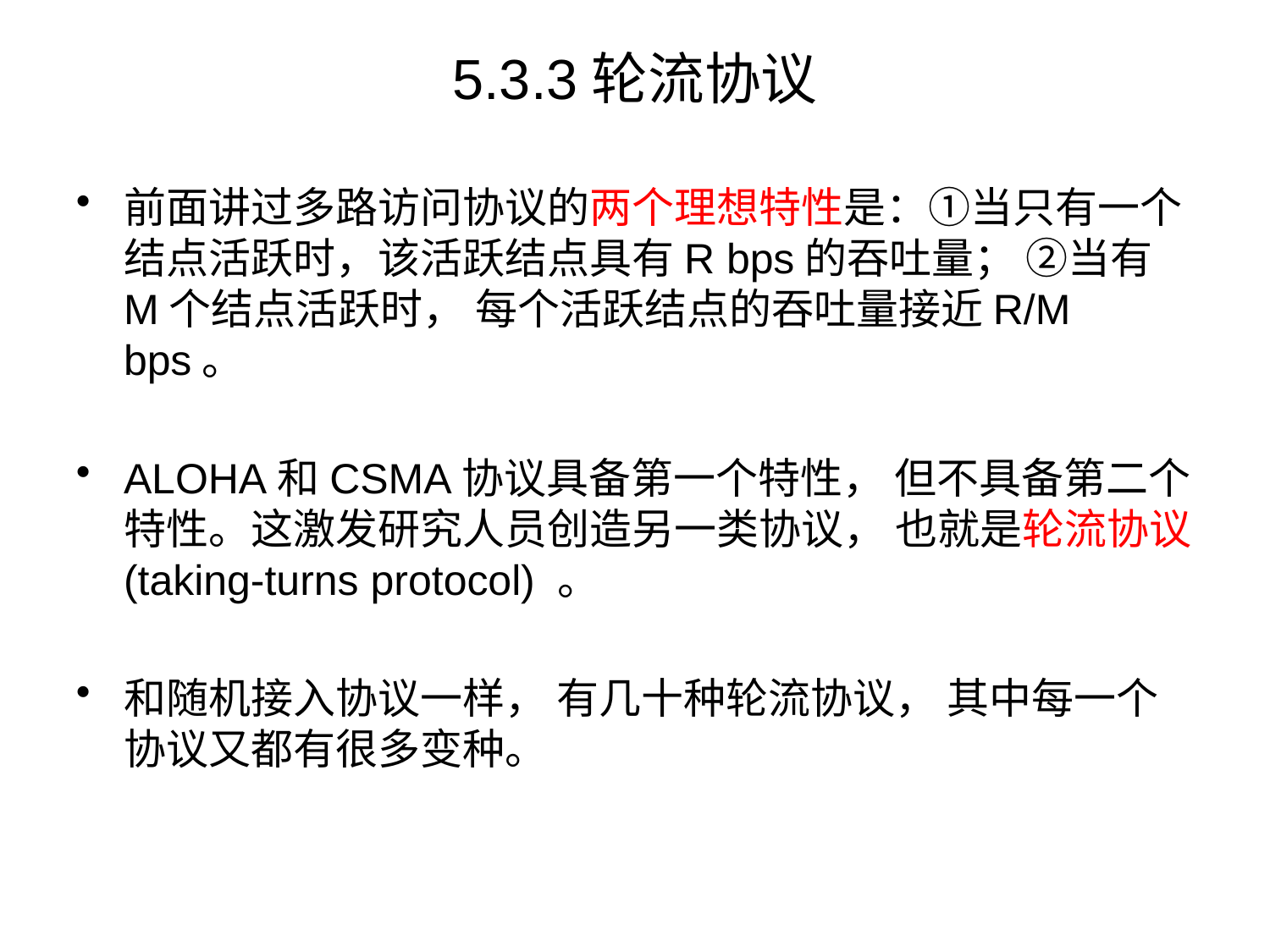

# 5.3.3轮流协议
前面讲过多路访问协议的两个理想特性是：①当只有一个结点活跃时，该活跃结点具有R bps的吞吐量； ②当有M个结点活跃时， 每个活跃结点的吞吐量接近R/M bps。

ALOHA和CSMA协议具备第一个特性， 但不具备第二个特性。这激发研究人员创造另一类协议， 也就是轮流协议(taking-turns protocol) 。

和随机接入协议一样， 有几十种轮流协议， 其中每一个协议又都有很多变种。